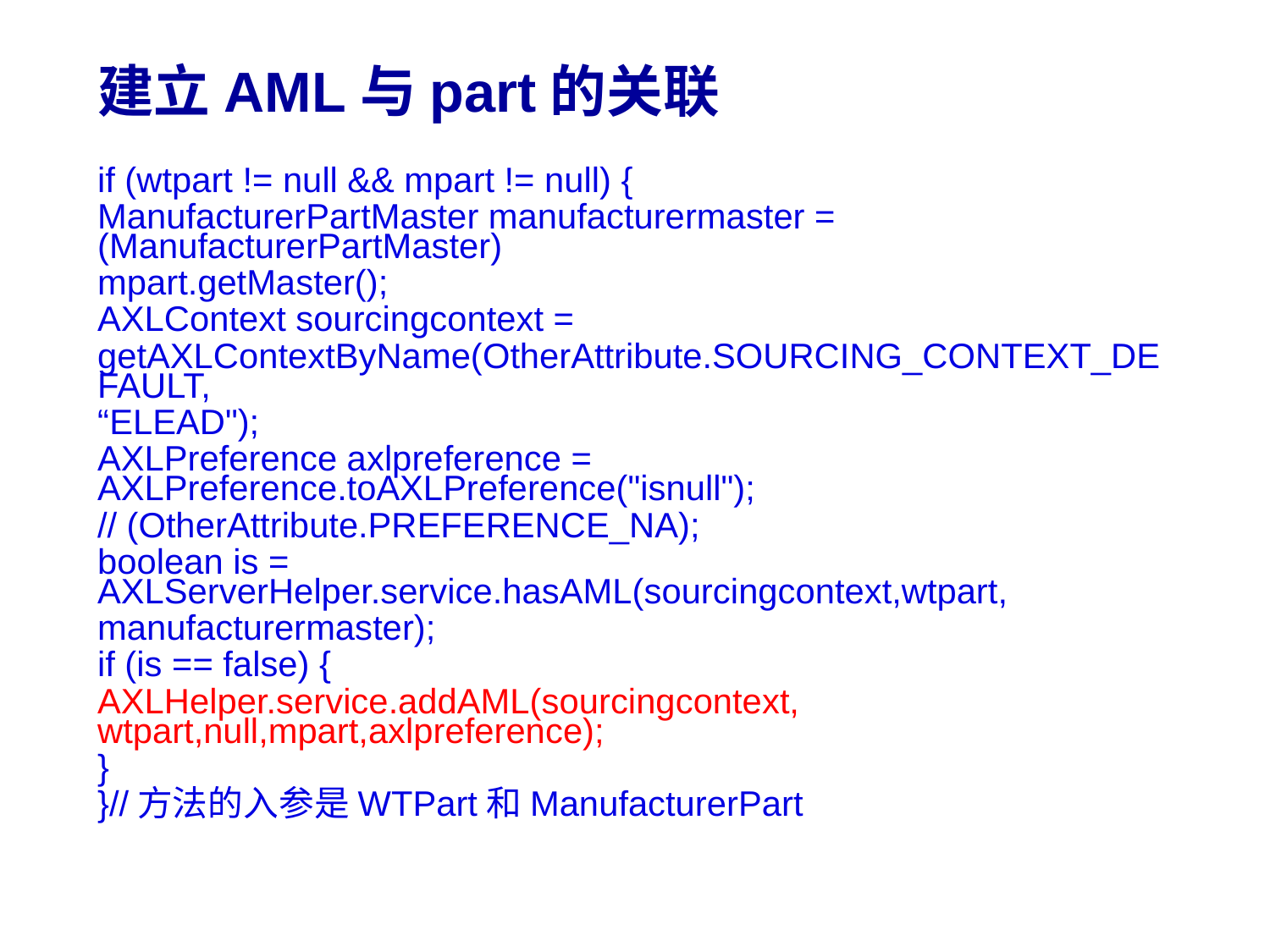

# 建立AML与part的关联
if (wtpart != null && mpart != null) {
ManufacturerPartMaster manufacturermaster = (ManufacturerPartMaster)
mpart.getMaster();
AXLContext sourcingcontext =
getAXLContextByName(OtherAttribute.SOURCING_CONTEXT_DEFAULT,
“ELEAD");
AXLPreference axlpreference = AXLPreference.toAXLPreference("isnull");
// (OtherAttribute.PREFERENCE_NA);
boolean is = AXLServerHelper.service.hasAML(sourcingcontext,wtpart,
manufacturermaster);
if (is == false) {
AXLHelper.service.addAML(sourcingcontext, wtpart,null,mpart,axlpreference);
}
}//方法的入参是WTPart和ManufacturerPart